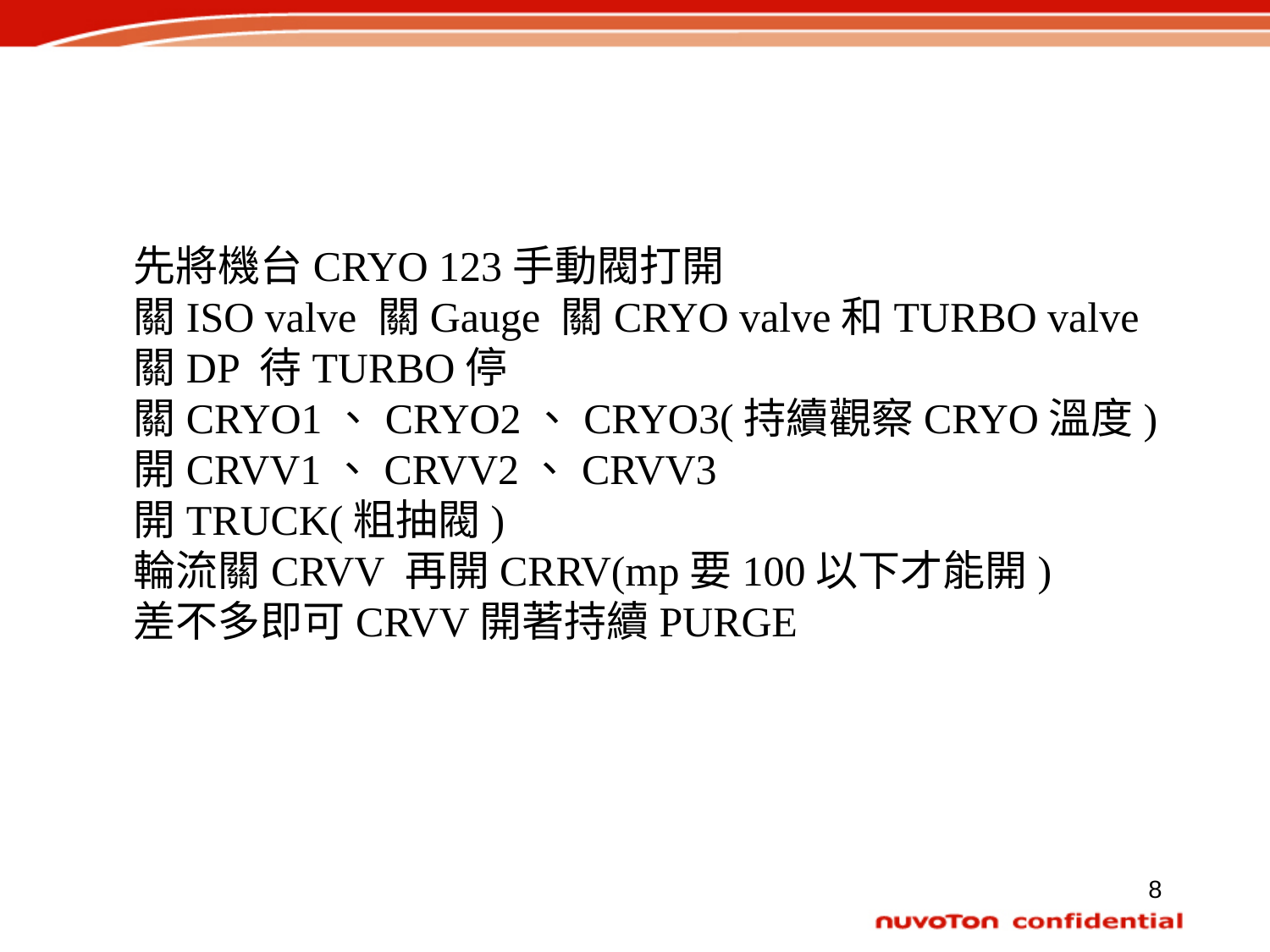

先將機台CRYO 123手動閥打開
關ISO valve 關Gauge 關CRYO valve和TURBO valve
關DP 待TURBO停
關CRYO1、CRYO2、CRYO3(持續觀察CRYO溫度)
開CRVV1、CRVV2、CRVV3
開TRUCK(粗抽閥)
輪流關CRVV 再開CRRV(mp要100以下才能開)
差不多即可CRVV開著持續PURGE

8